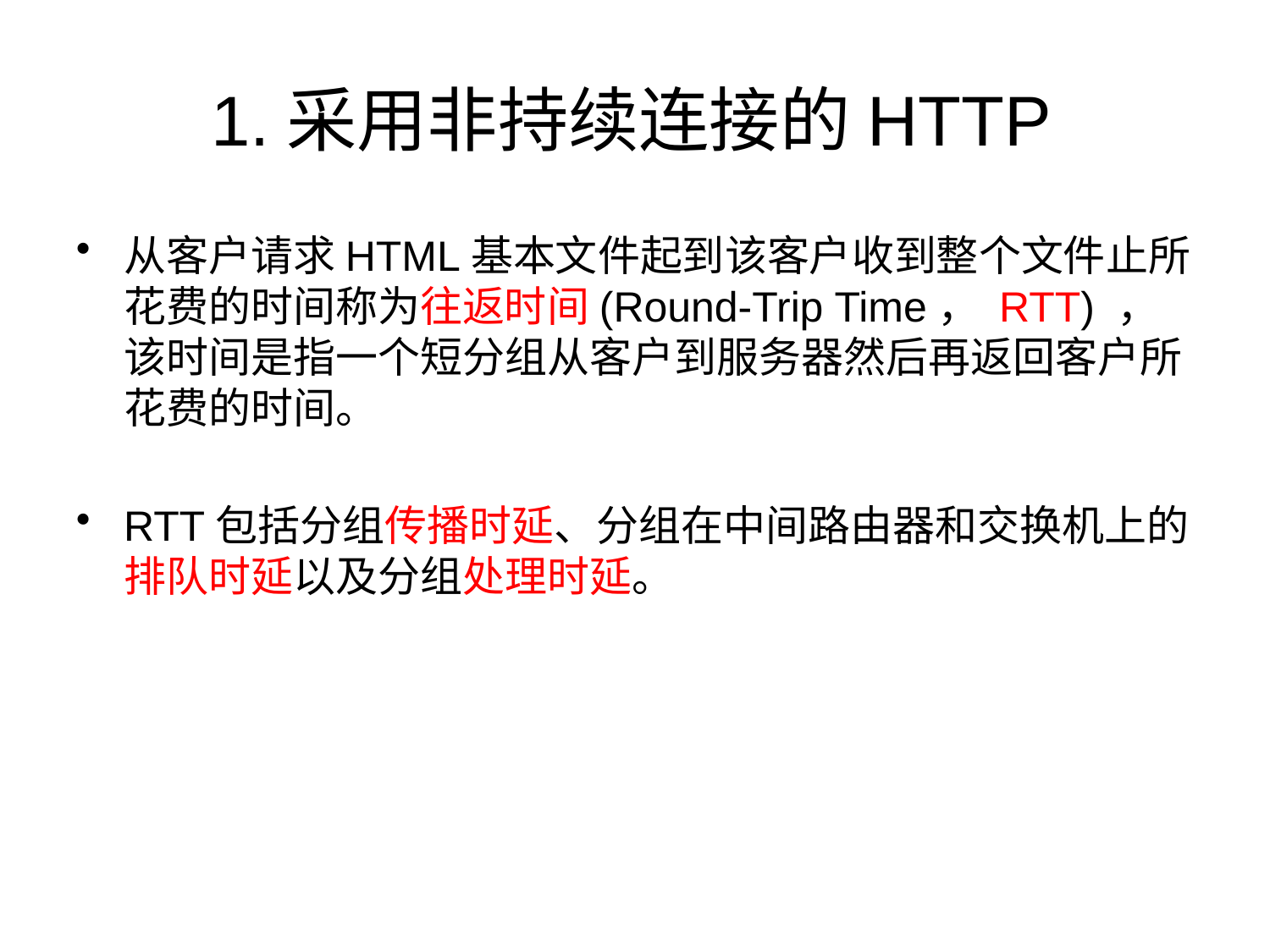

# 1.采用非持续连接的HTTP
从客户请求HTML基本文件起到该客户收到整个文件止所花费的时间称为往返时间(Round-Trip Time， RTT) ， 该时间是指一个短分组从客户到服务器然后再返回客户所花费的时间。

RTT包括分组传播时延、分组在中间路由器和交换机上的排队时延以及分组处理时延。